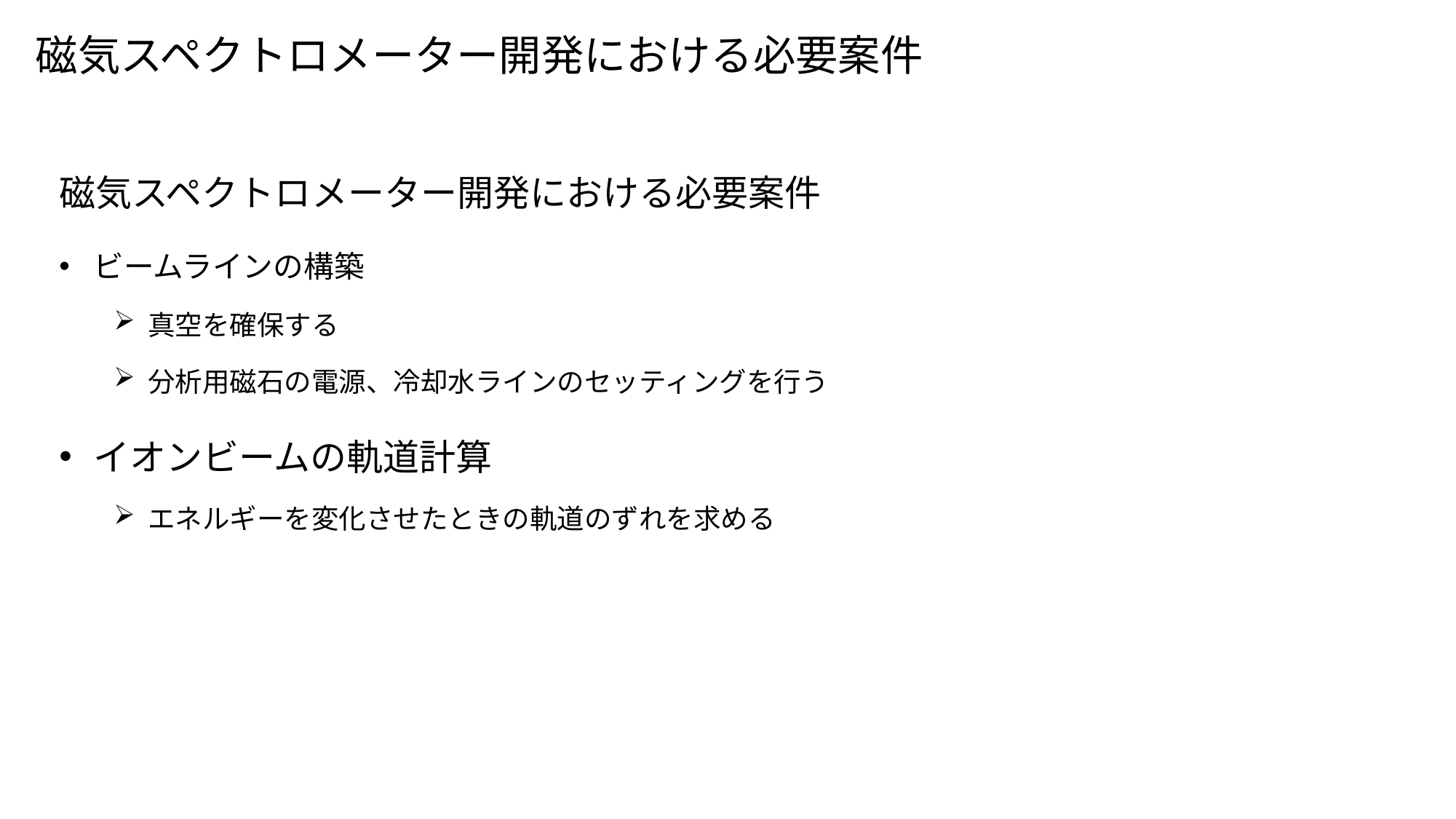

# 磁気スペクトロメーター開発における必要案件
磁気スペクトロメーター開発における必要案件
ビームラインの構築
真空を確保する
分析用磁石の電源、冷却水ラインのセッティングを行う
イオンビームの軌道計算
エネルギーを変化させたときの軌道のずれを求める